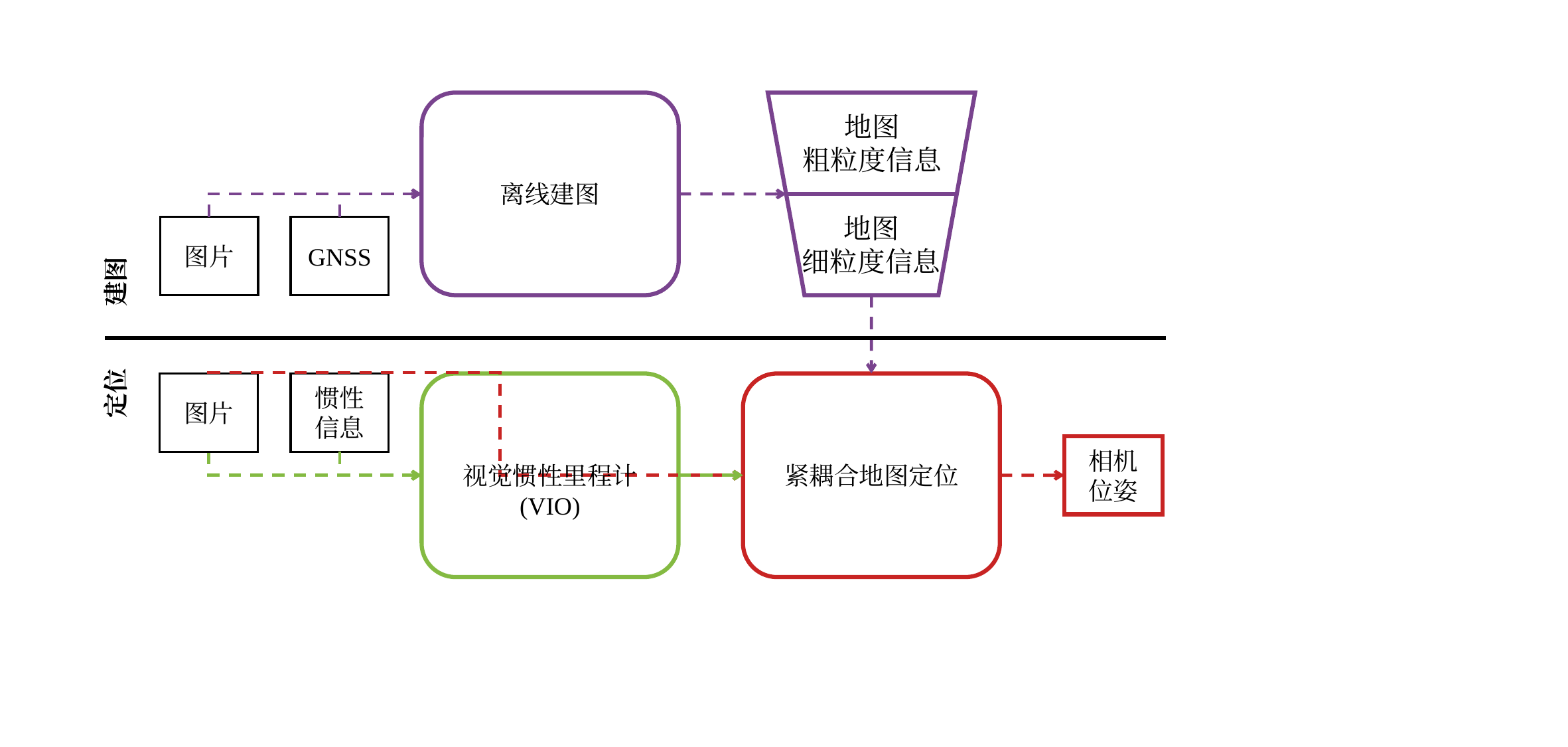

地图
粗粒度信息
离线建图
地图
细粒度信息
图片
GNSS
建图
定位
图片
惯性
信息

相机
位姿
视觉惯性里程计
(VIO)
紧耦合地图定位